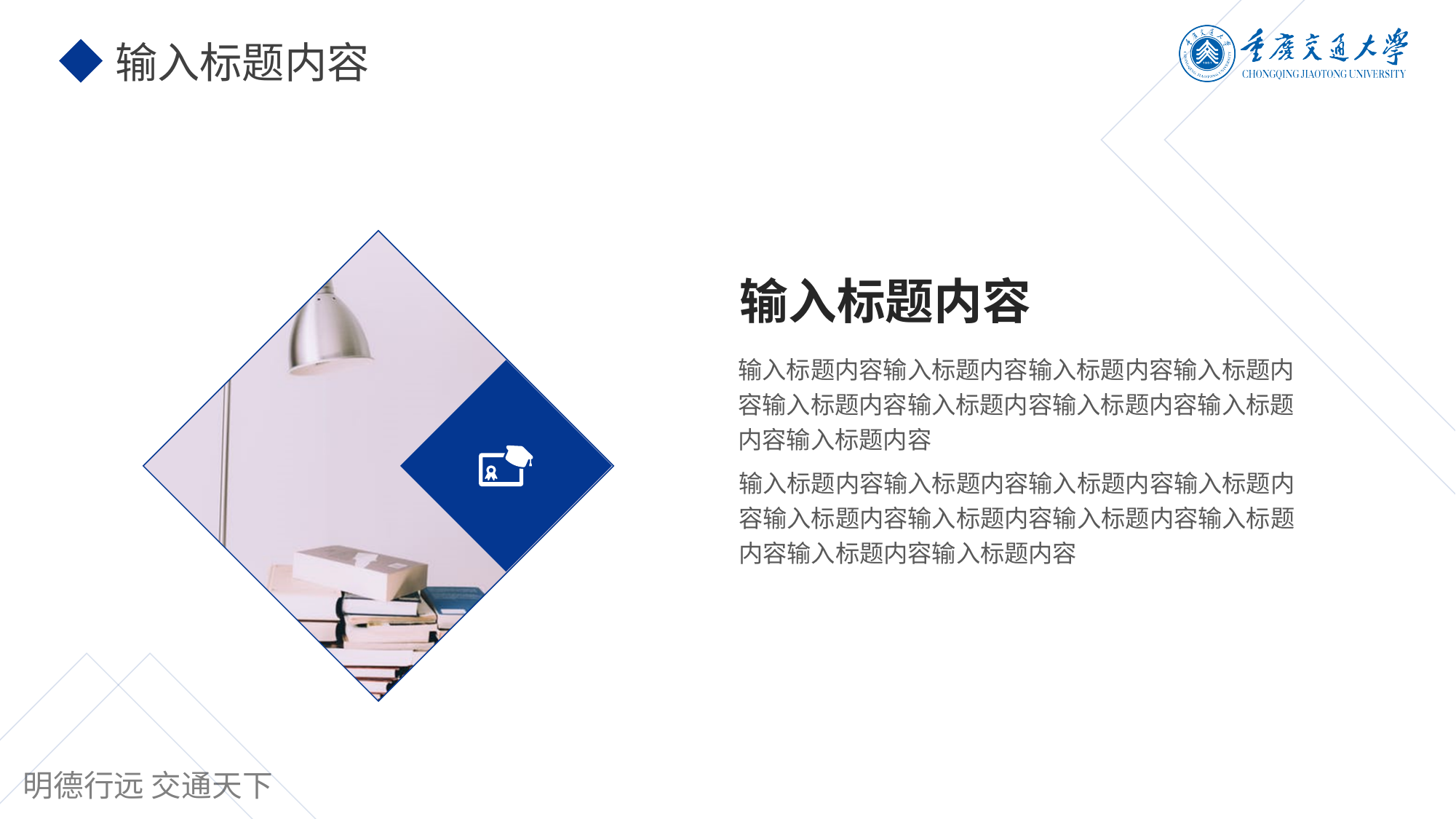

输入标题内容

输入标题内容

输入标题内容输入标题内容输入标题内容输入标题内容输入标题内容输入标题内容输入标题内容输入标题内容输入标题内容

输入标题内容输入标题内容输入标题内容输入标题内容输入标题内容输入标题内容输入标题内容输入标题内容输入标题内容输入标题内容